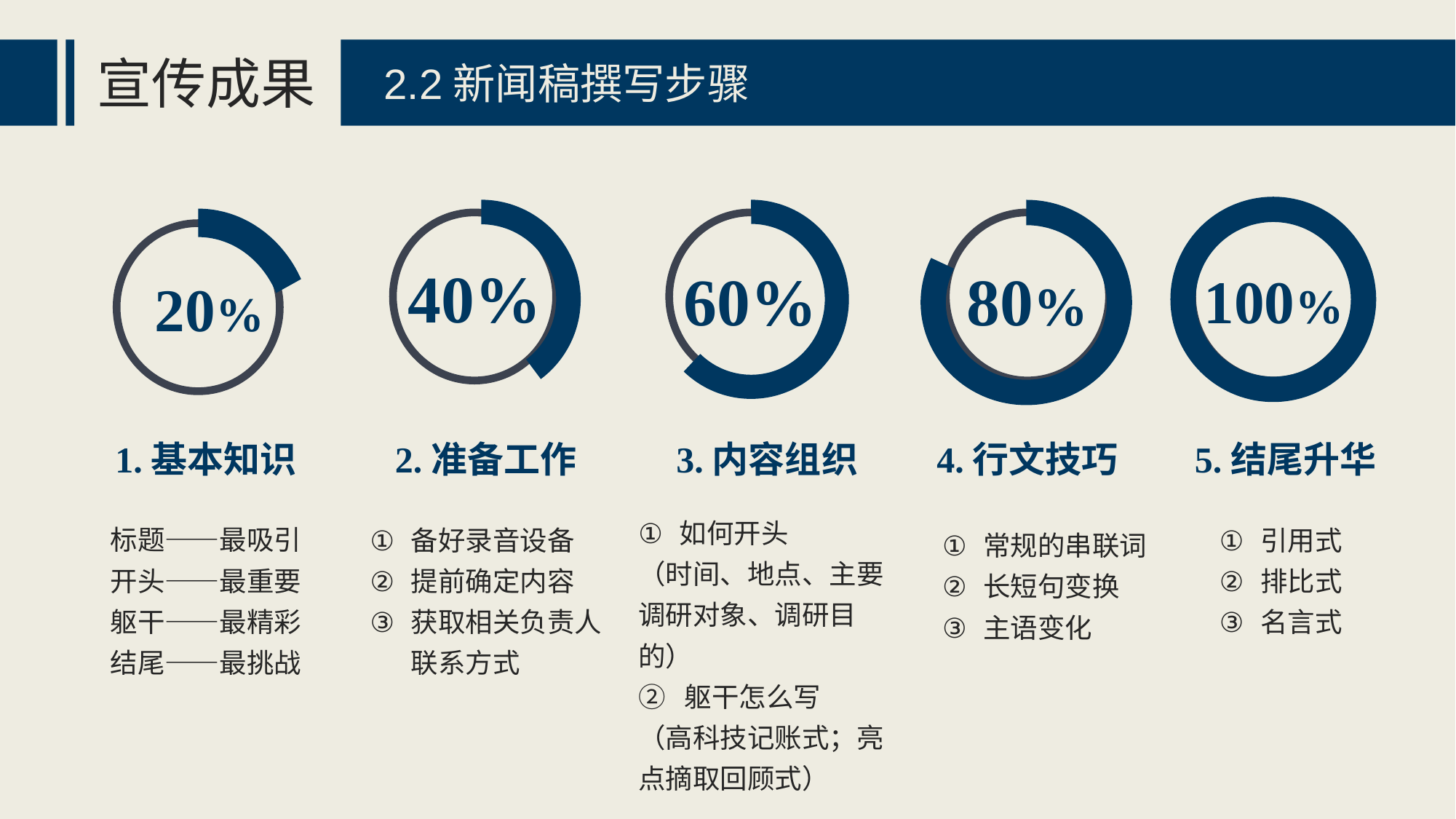

宣传成果
2.2新闻稿撰写步骤

40%
60%
80%
100%
20%
1.基本知识
2.准备工作
3.内容组织
4.行文技巧
5.结尾升华
如何开头
（时间、地点、主要调研对象、调研目的）
②  躯干怎么写
（高科技记账式；亮点摘取回顾式）
标题——最吸引
开头——最重要
躯干——最精彩
结尾——最挑战
备好录音设备
提前确定内容
获取相关负责人联系方式
引用式
排比式
名言式
常规的串联词
长短句变换
主语变化
64